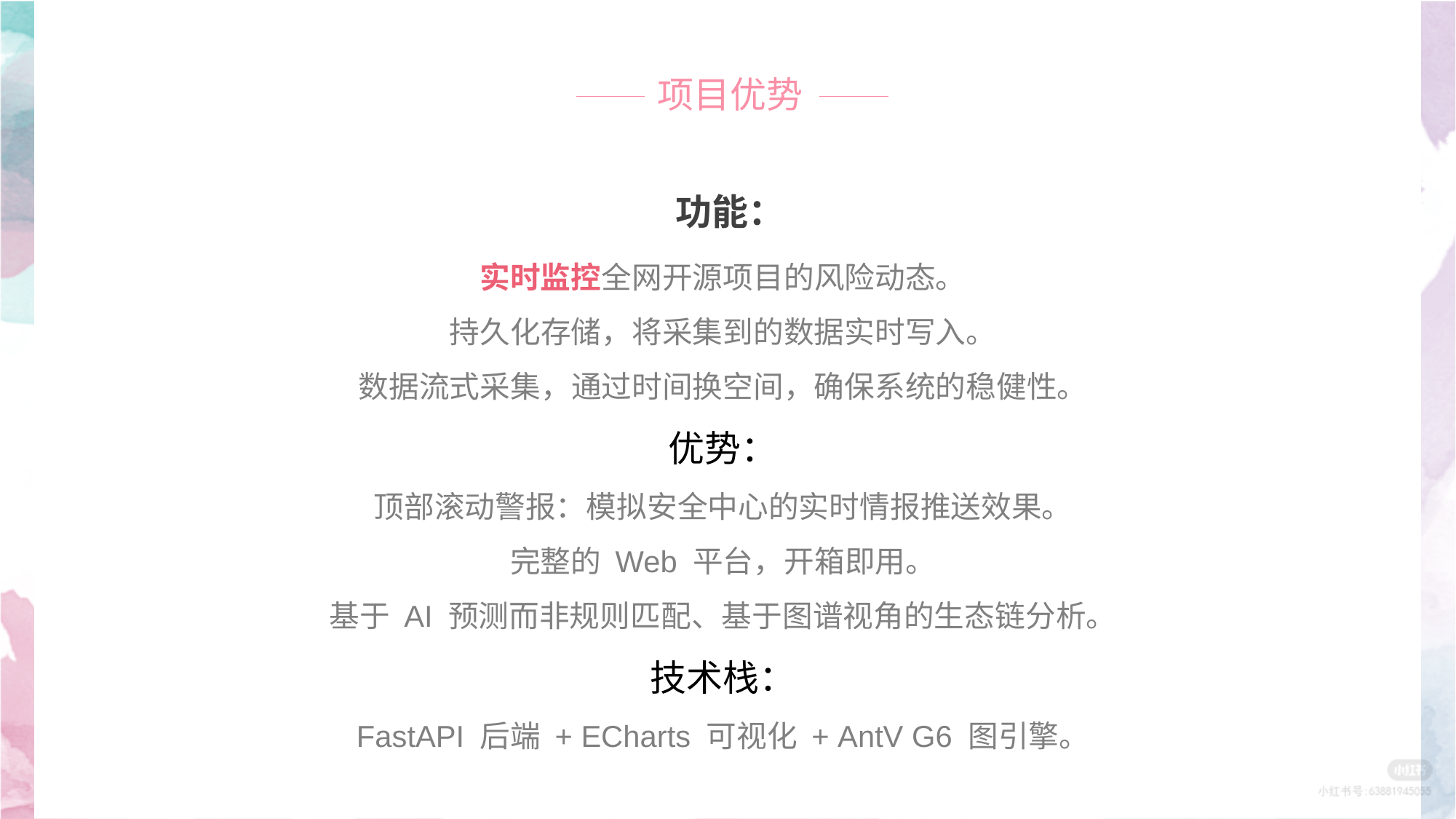

项目优势
功能：
实时监控全网开源项目的风险动态。
持久化存储，将采集到的数据实时写入。
数据流式采集，通过时间换空间，确保系统的稳健性。
优势：
顶部滚动警报：模拟安全中心的实时情报推送效果。
完整的 Web 平台，开箱即用。
基于 AI 预测而非规则匹配、基于图谱视角的生态链分析。
技术栈：
FastAPI 后端 + ECharts 可视化 + AntV G6 图引擎。